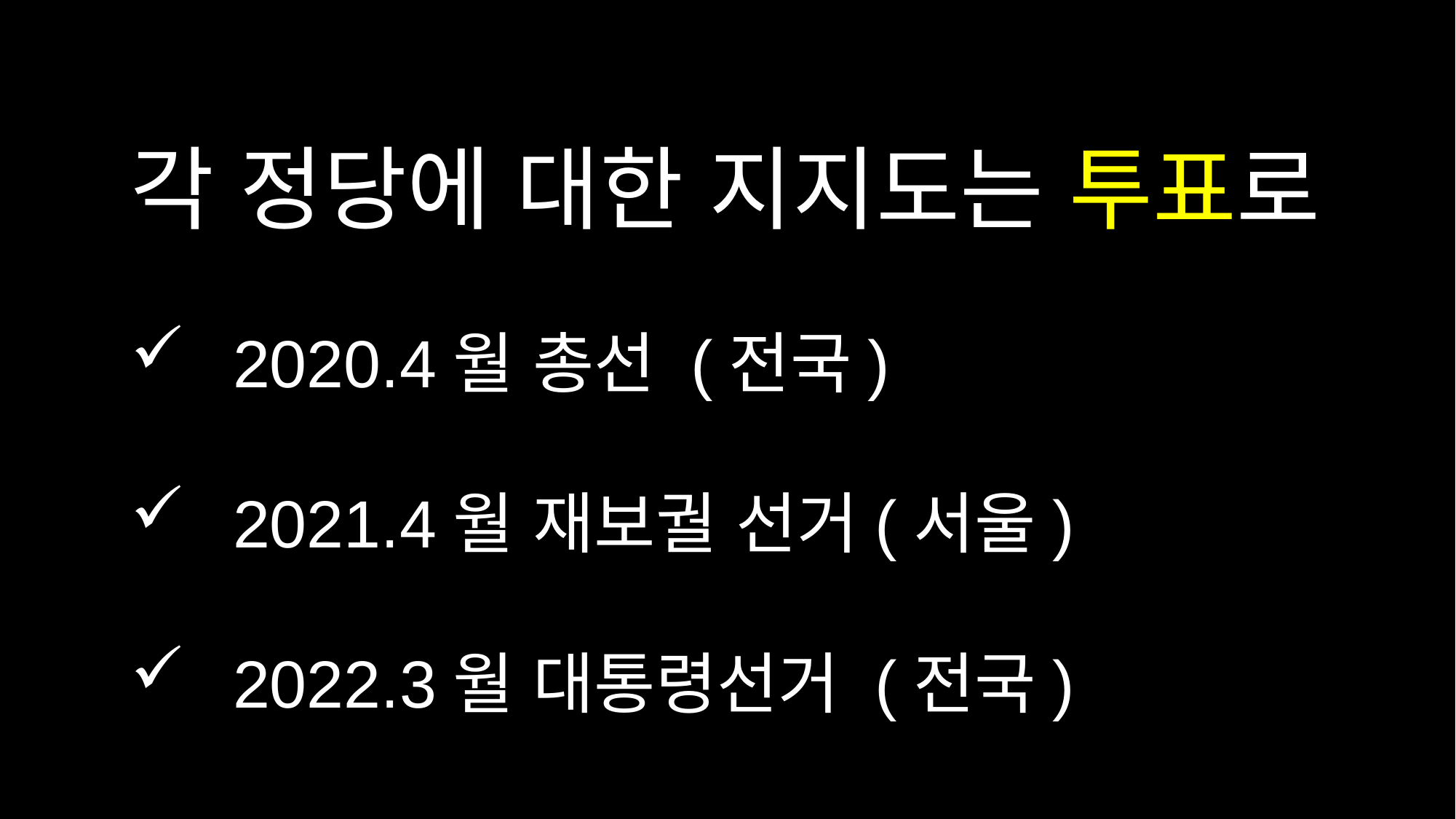

각 정당에 대한 지지도는 투표로
2020.4월 총선 (전국)
2021.4월 재보궐 선거(서울)
2022.3월 대통령선거 (전국)